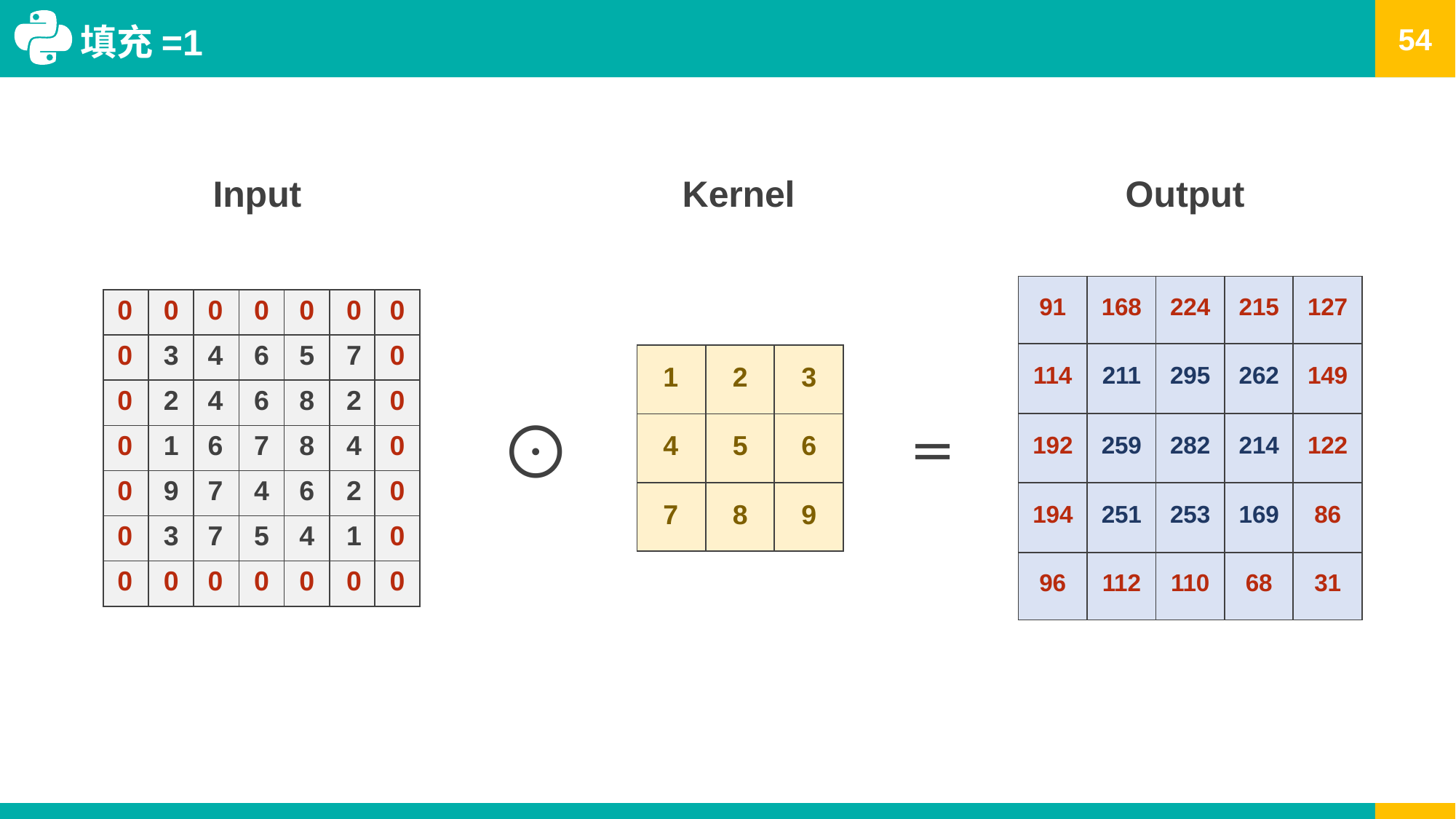

# 填充=1
Input
Kernel
Output
| 91 | 168 | 224 | 215 | 127 |
| --- | --- | --- | --- | --- |
| 114 | 211 | 295 | 262 | 149 |
| 192 | 259 | 282 | 214 | 122 |
| 194 | 251 | 253 | 169 | 86 |
| 96 | 112 | 110 | 68 | 31 |
| 0 | 0 | 0 | 0 | 0 | 0 | 0 |
| --- | --- | --- | --- | --- | --- | --- |
| 0 | 3 | 4 | 6 | 5 | 7 | 0 |
| 0 | 2 | 4 | 6 | 8 | 2 | 0 |
| 0 | 1 | 6 | 7 | 8 | 4 | 0 |
| 0 | 9 | 7 | 4 | 6 | 2 | 0 |
| 0 | 3 | 7 | 5 | 4 | 1 | 0 |
| 0 | 0 | 0 | 0 | 0 | 0 | 0 |
| 1 | 2 | 3 |
| --- | --- | --- |
| 4 | 5 | 6 |
| 7 | 8 | 9 |
⨀
=